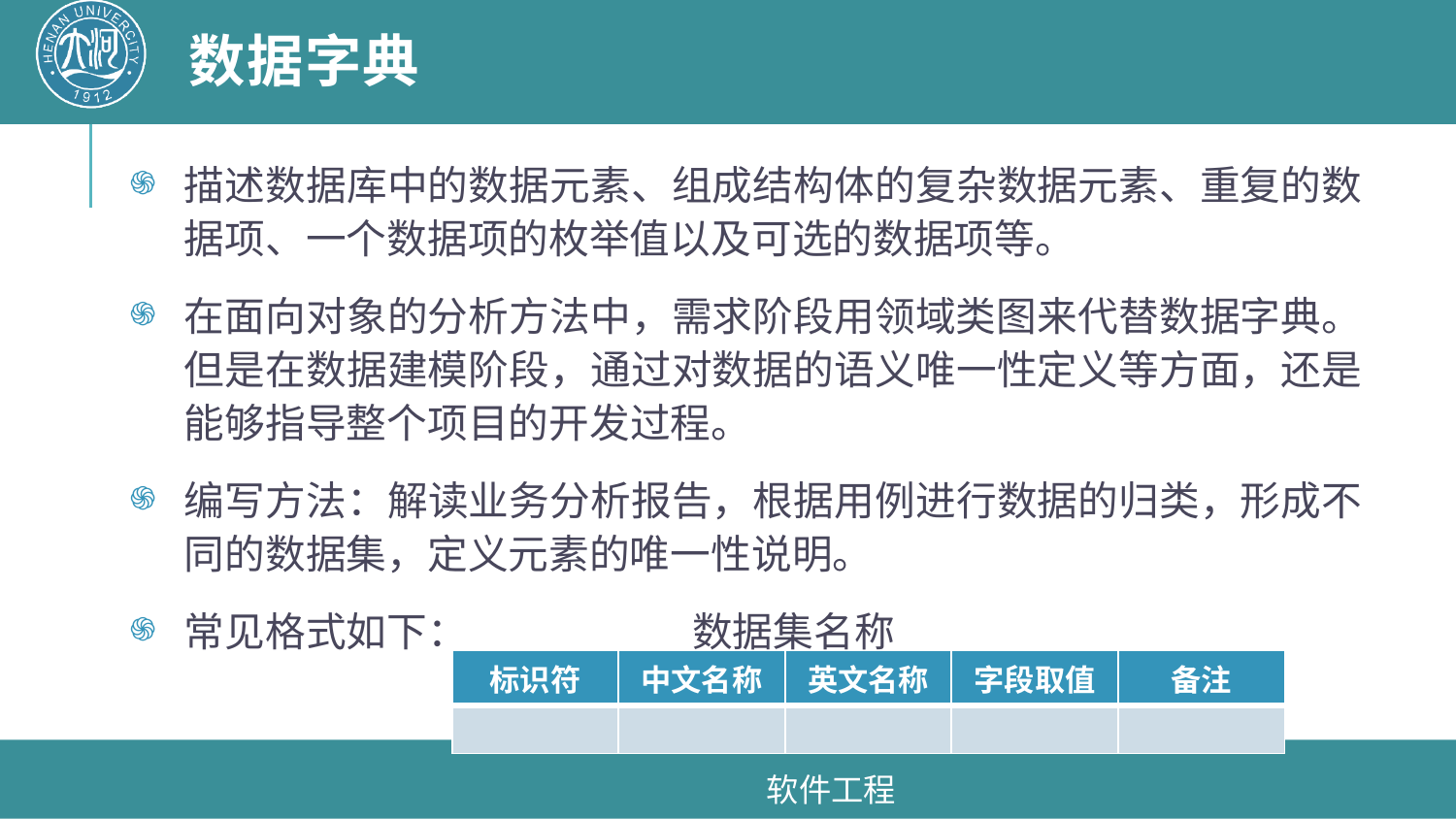

# 数据字典
描述数据库中的数据元素、组成结构体的复杂数据元素、重复的数据项、一个数据项的枚举值以及可选的数据项等。
在面向对象的分析方法中，需求阶段用领域类图来代替数据字典。但是在数据建模阶段，通过对数据的语义唯一性定义等方面，还是能够指导整个项目的开发过程。
编写方法：解读业务分析报告，根据用例进行数据的归类，形成不同的数据集，定义元素的唯一性说明。
常见格式如下：                         数据集名称
| 标识符 | 中文名称 | 英文名称 | 字段取值 | 备注 |
| --- | --- | --- | --- | --- |
|  |  |  |  |  |

软件工程
16